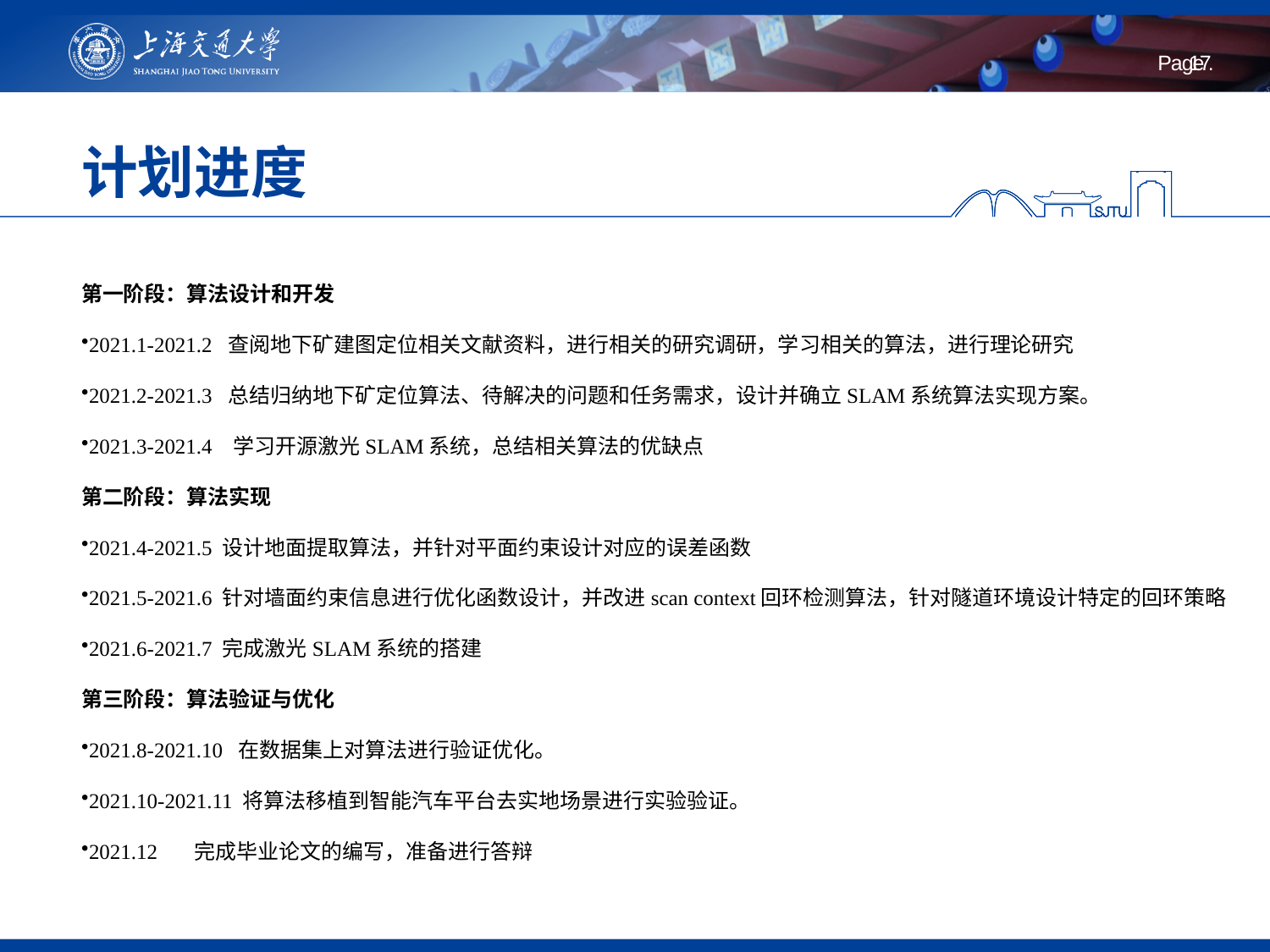

# 计划进度
第一阶段：算法设计和开发

2021.1-2021.2  查阅地下矿建图定位相关文献资料，进行相关的研究调研，学习相关的算法，进行理论研究

2021.2-2021.3  总结归纳地下矿定位算法、待解决的问题和任务需求，设计并确立SLAM系统算法实现方案。

2021.3-2021.4   学习开源激光SLAM系统，总结相关算法的优缺点

第二阶段：算法实现

2021.4-2021.5 设计地面提取算法，并针对平面约束设计对应的误差函数

2021.5-2021.6 针对墙面约束信息进行优化函数设计，并改进scan context回环检测算法，针对隧道环境设计特定的回环策略

2021.6-2021.7 完成激光SLAM系统的搭建

第三阶段：算法验证与优化

2021.8-2021.10  在数据集上对算法进行验证优化。

2021.10-2021.11 将算法移植到智能汽车平台去实地场景进行实验验证。

2021.12      完成毕业论文的编写，准备进行答辩